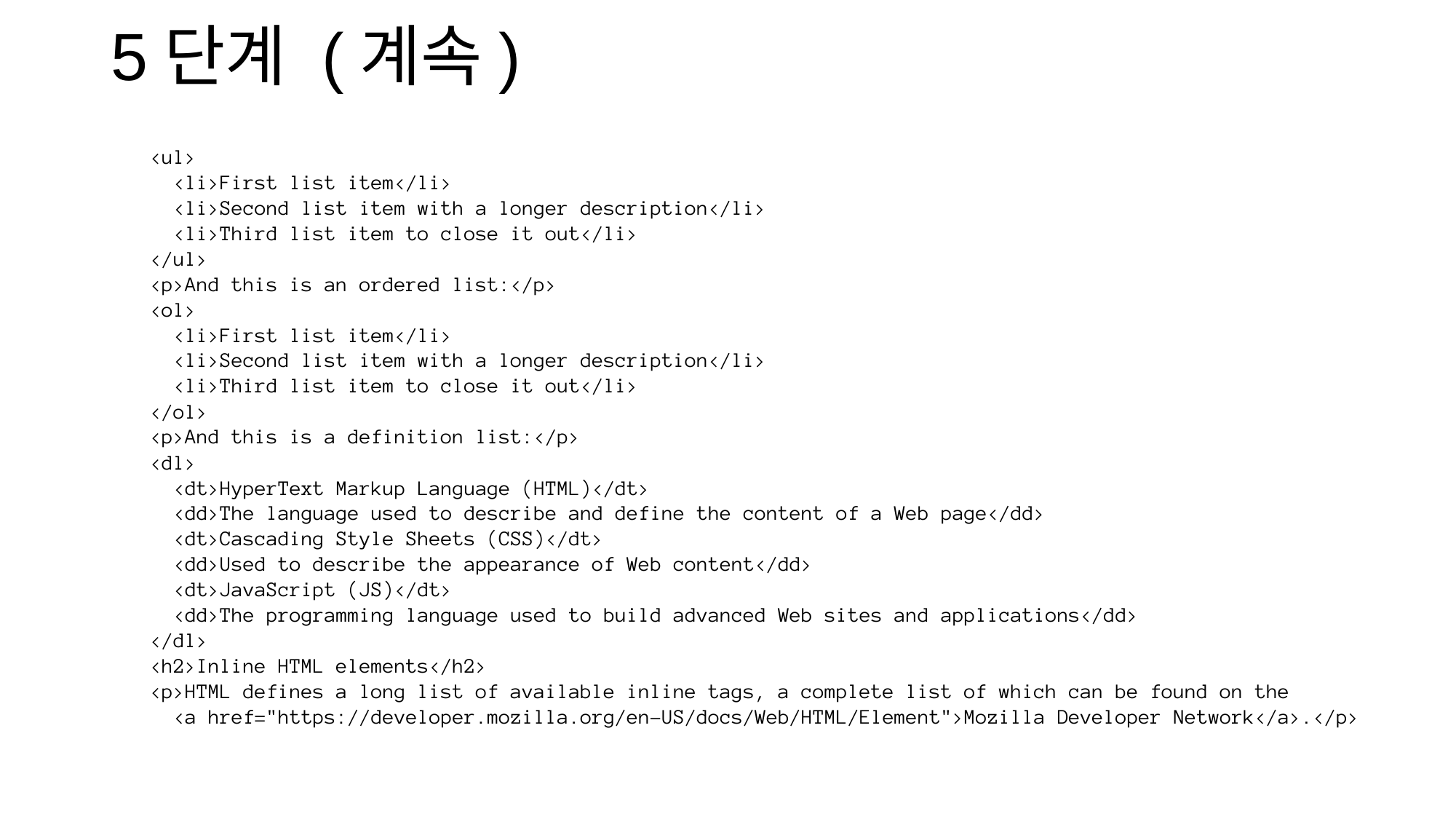

# 5단계 (계속)

            <ul>
              <li>First list item</li>
              <li>Second list item with a longer description</li>
              <li>Third list item to close it out</li>
            </ul>
            <p>And this is an ordered list:</p>
            <ol>
              <li>First list item</li>
              <li>Second list item with a longer description</li>
              <li>Third list item to close it out</li>
            </ol>
            <p>And this is a definition list:</p>
            <dl>
              <dt>HyperText Markup Language (HTML)</dt>
              <dd>The language used to describe and define the content of a Web page</dd>
              <dt>Cascading Style Sheets (CSS)</dt>
              <dd>Used to describe the appearance of Web content</dd>
              <dt>JavaScript (JS)</dt>
              <dd>The programming language used to build advanced Web sites and applications</dd>
            </dl>
            <h2>Inline HTML elements</h2>
            <p>HTML defines a long list of available inline tags, a complete list of which can be found on the
              <a href="https://developer.mozilla.org/en-US/docs/Web/HTML/Element">Mozilla Developer Network</a>.</p>